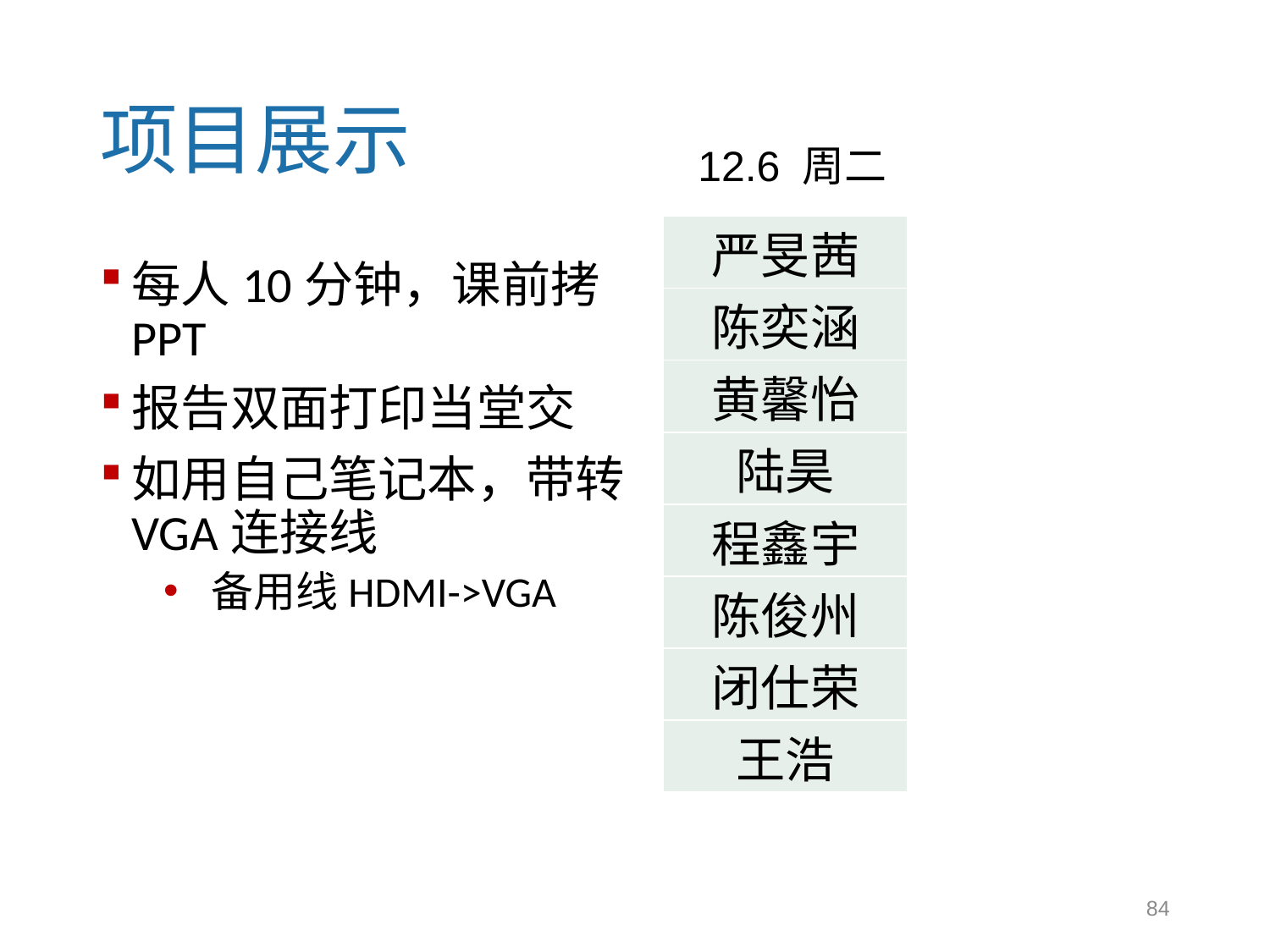

# 项目展示
12.6 周二
| 严旻茜 |
| --- |
| 陈奕涵 |
| 黄馨怡 |
| 陆昊 |
| 程鑫宇 |
| 陈俊州 |
| 闭仕荣 |
| 王浩 |
每人10分钟，课前拷PPT
报告双面打印当堂交
如用自己笔记本，带转VGA连接线
备用线HDMI->VGA

84